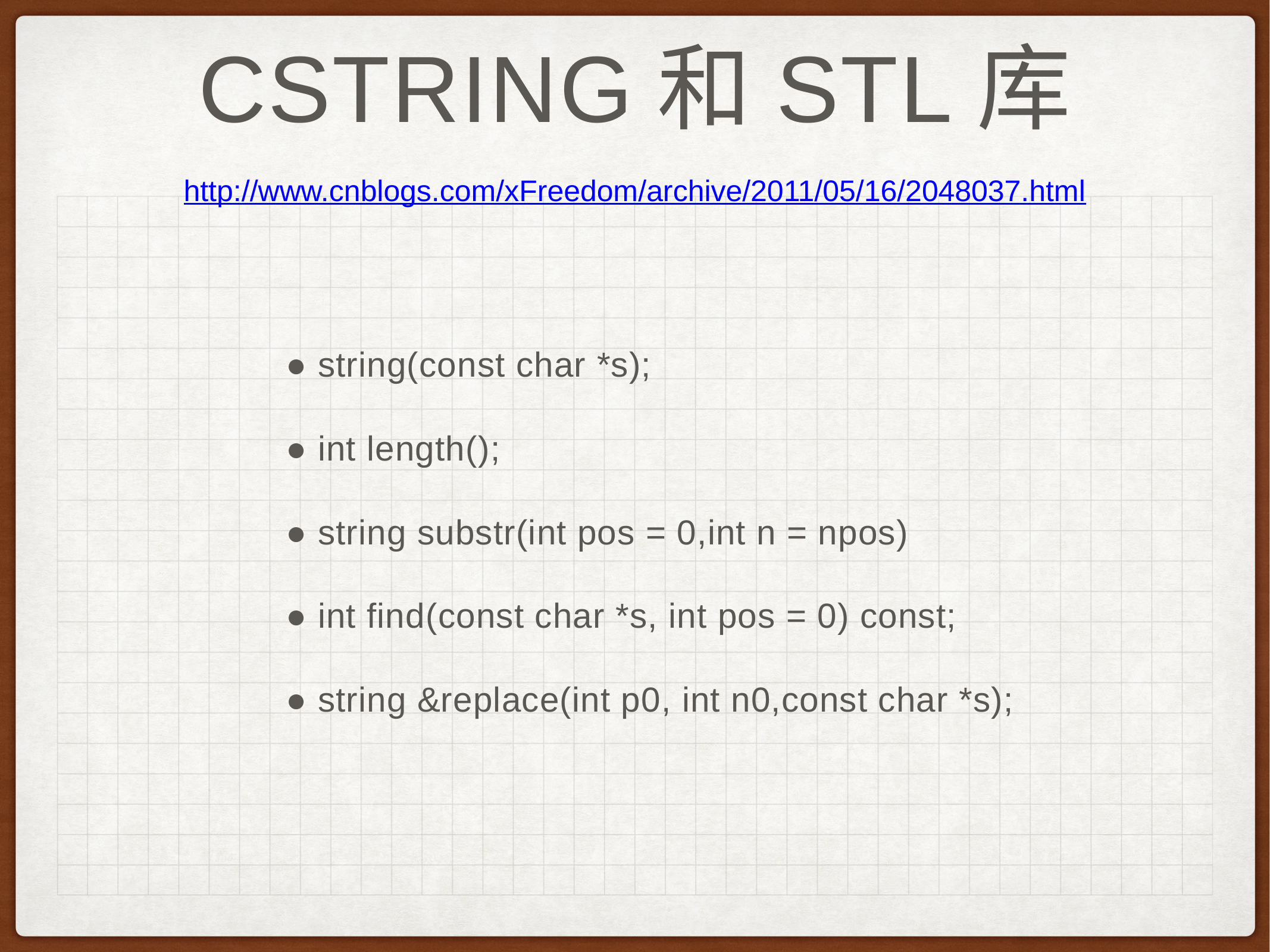

# Cstring和STL库
http://www.cnblogs.com/xFreedom/archive/2011/05/16/2048037.html
● string(const char *s);
● int length();
● string substr(int pos = 0,int n = npos)
● int find(const char *s, int pos = 0) const;
● string &replace(int p0, int n0,const char *s);